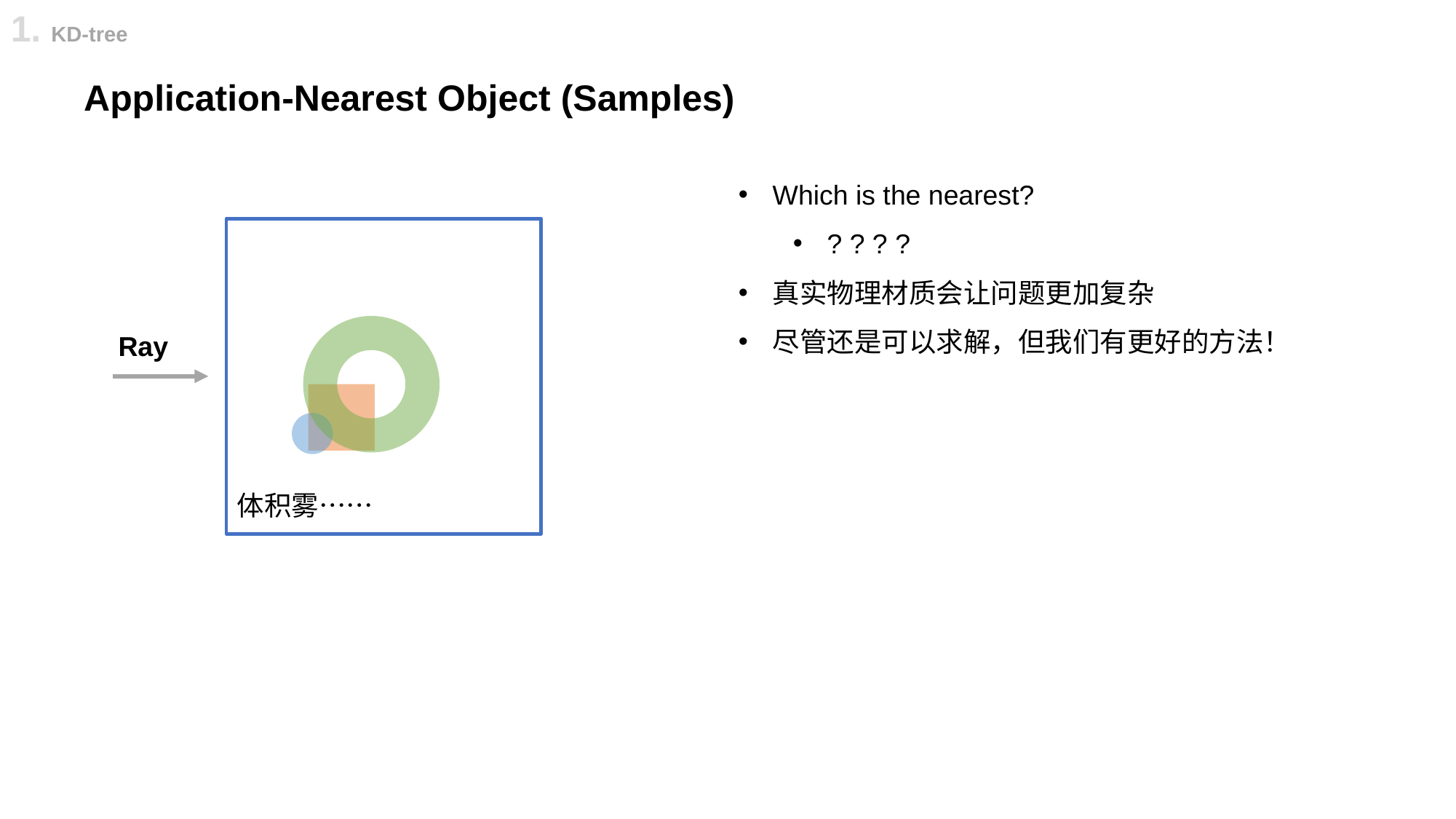

1. KD-tree
Application-Nearest Object (Samples)
Which is the nearest?
? ? ? ?
真实物理材质会让问题更加复杂
尽管还是可以求解，但我们有更好的方法！

Ray

体积雾……